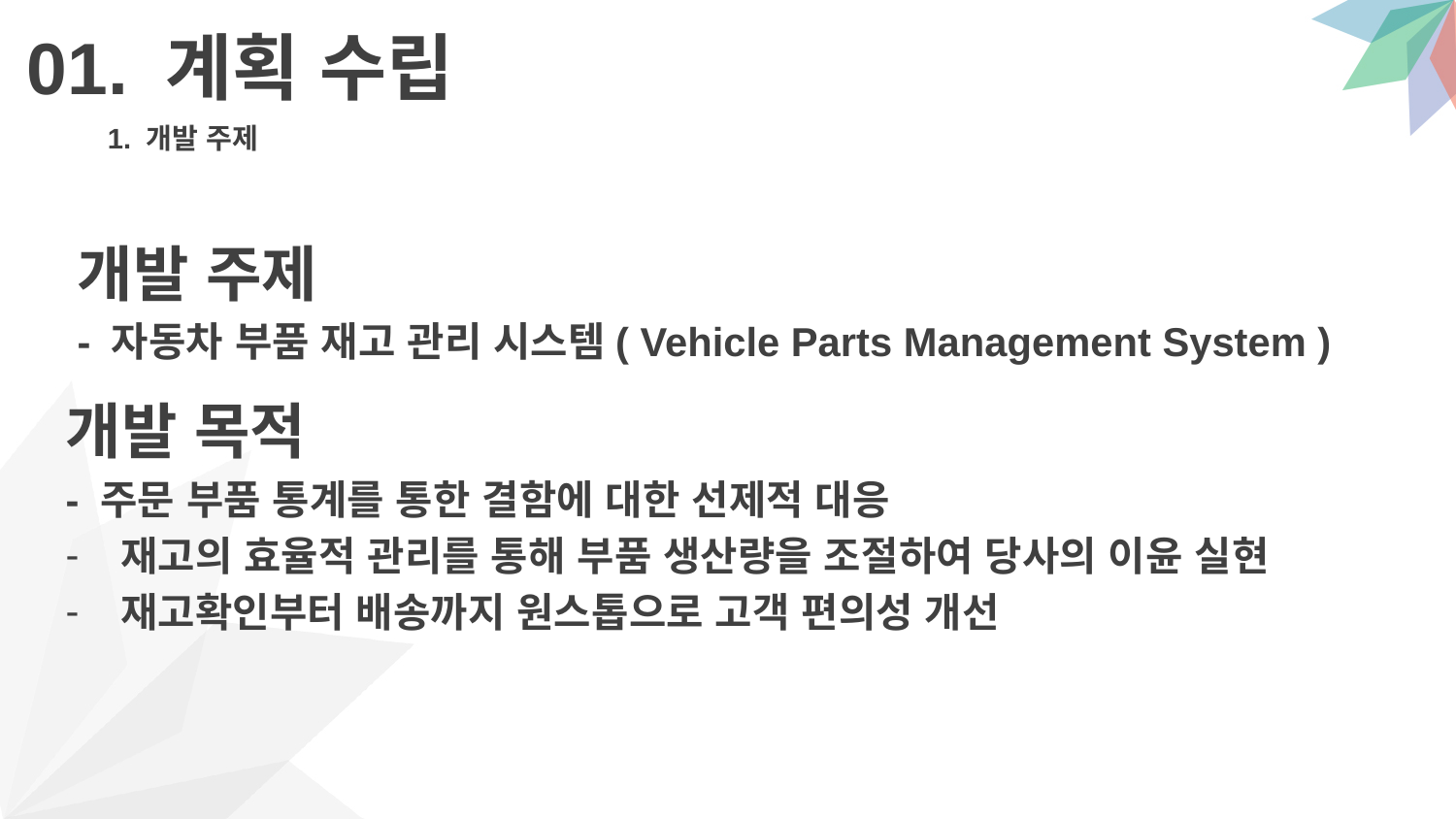

01. 계획 수립
1. 개발 주제
개발 주제
- 자동차 부품 재고 관리 시스템( Vehicle Parts Management System )
개발 목적
- 주문 부품 통계를 통한 결함에 대한 선제적 대응
재고의 효율적 관리를 통해 부품 생산량을 조절하여 당사의 이윤 실현
재고확인부터 배송까지 원스톱으로 고객 편의성 개선